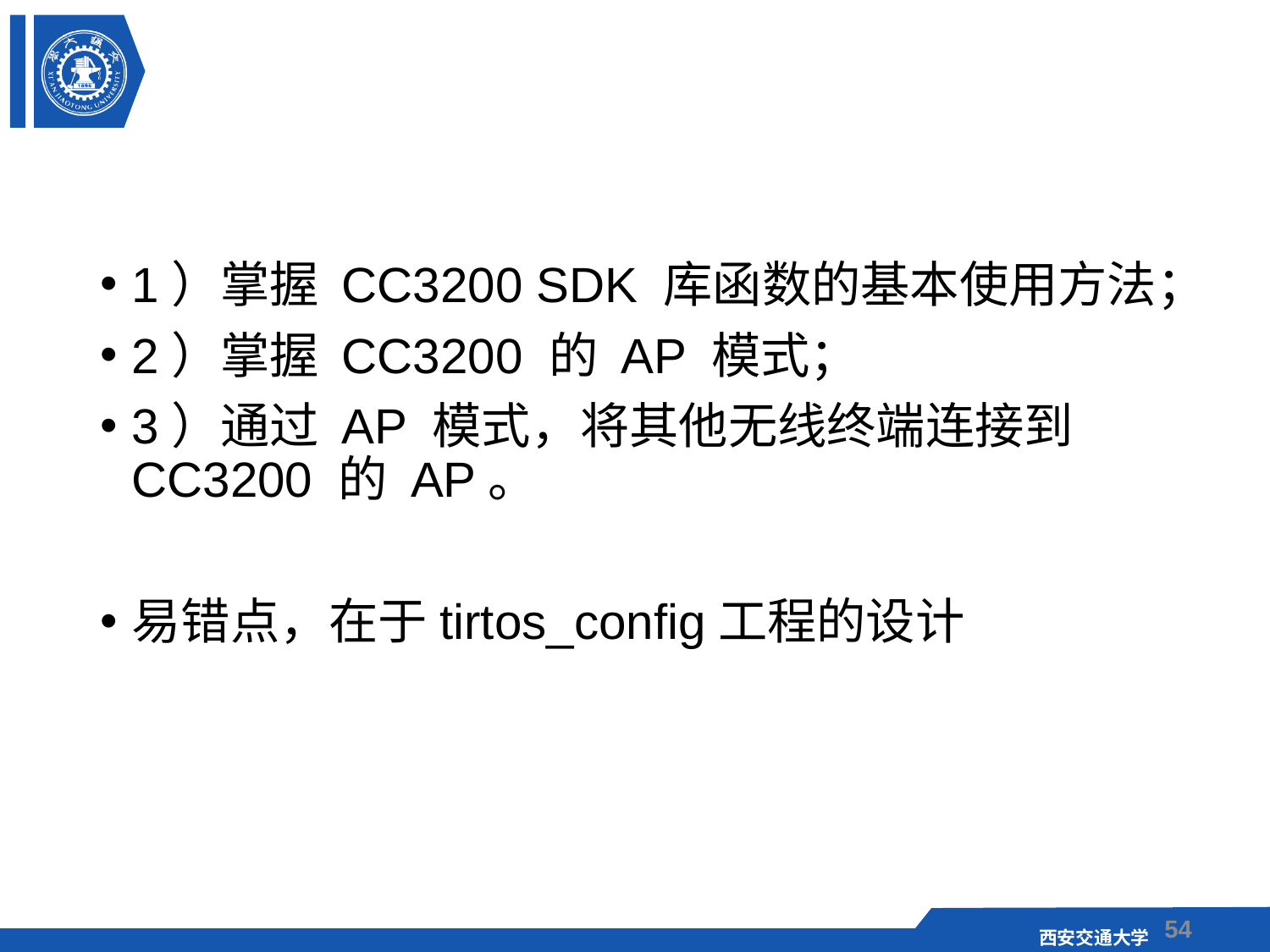

#
1）掌握 CC3200 SDK 库函数的基本使用方法；
2）掌握 CC3200 的 AP 模式；
3）通过 AP 模式，将其他无线终端连接到 CC3200 的 AP。

易错点，在于tirtos_config工程的设计

54